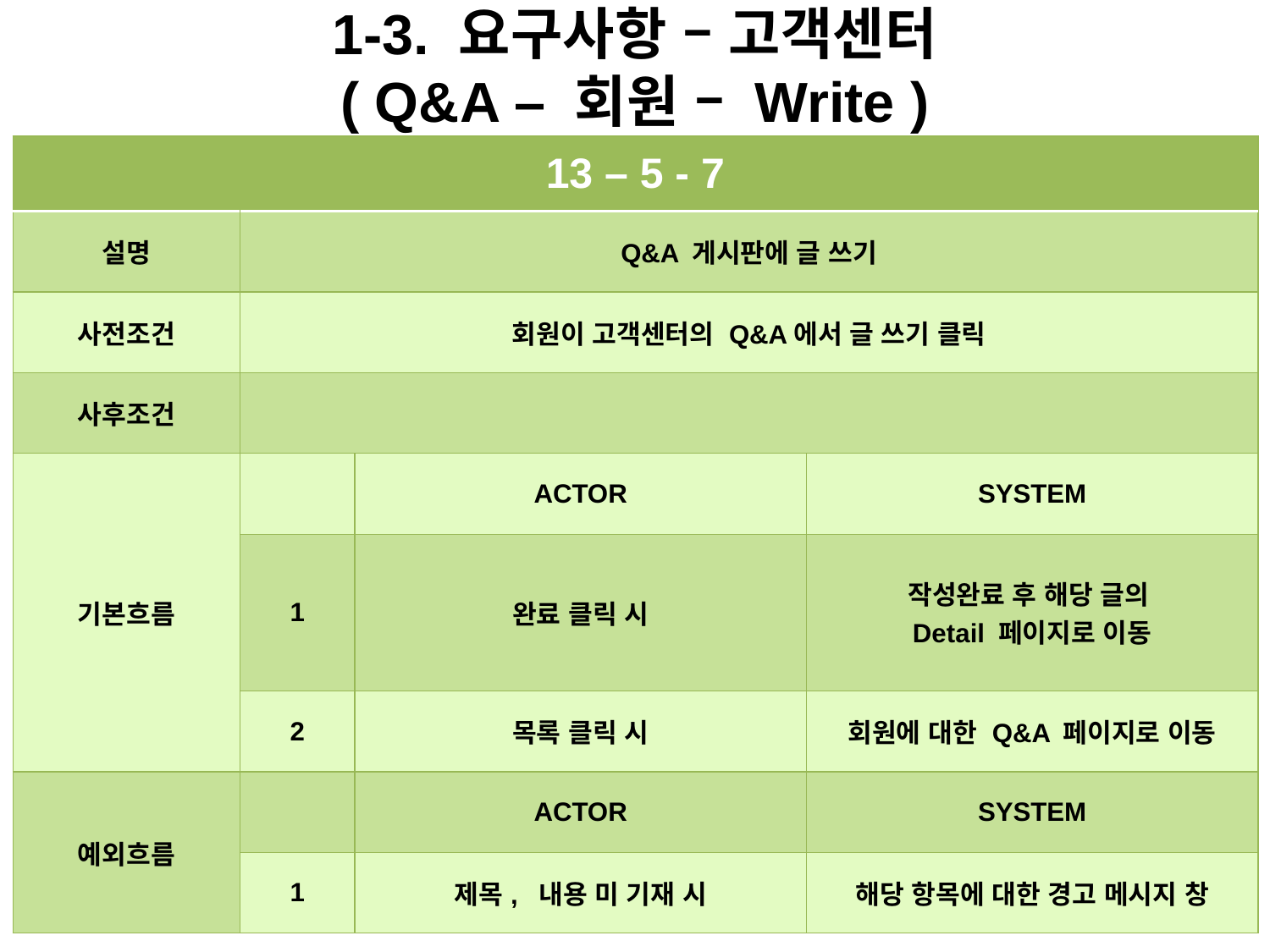

# 1-3. 요구사항 – 고객센터 ( Q&A – 회원 – Write )
| 13 – 5 - 7 |  |  |  |
| --- | --- | --- | --- |
| 설명 | Q&A 게시판에 글 쓰기 |  |  |
| 사전조건 | 회원이 고객센터의 Q&A에서 글 쓰기 클릭 |  |  |
| 사후조건 |  |  |  |
| 기본흐름 |  | ACTOR | SYSTEM |
|  | 1 | 완료 클릭 시 | 작성완료 후 해당 글의 Detail 페이지로 이동 |
|  | 2 | 목록 클릭 시 | 회원에 대한 Q&A 페이지로 이동 |
| 예외흐름 |  | ACTOR | SYSTEM |
|  | 1 | 제목, 내용 미 기재 시 | 해당 항목에 대한 경고 메시지 창 |